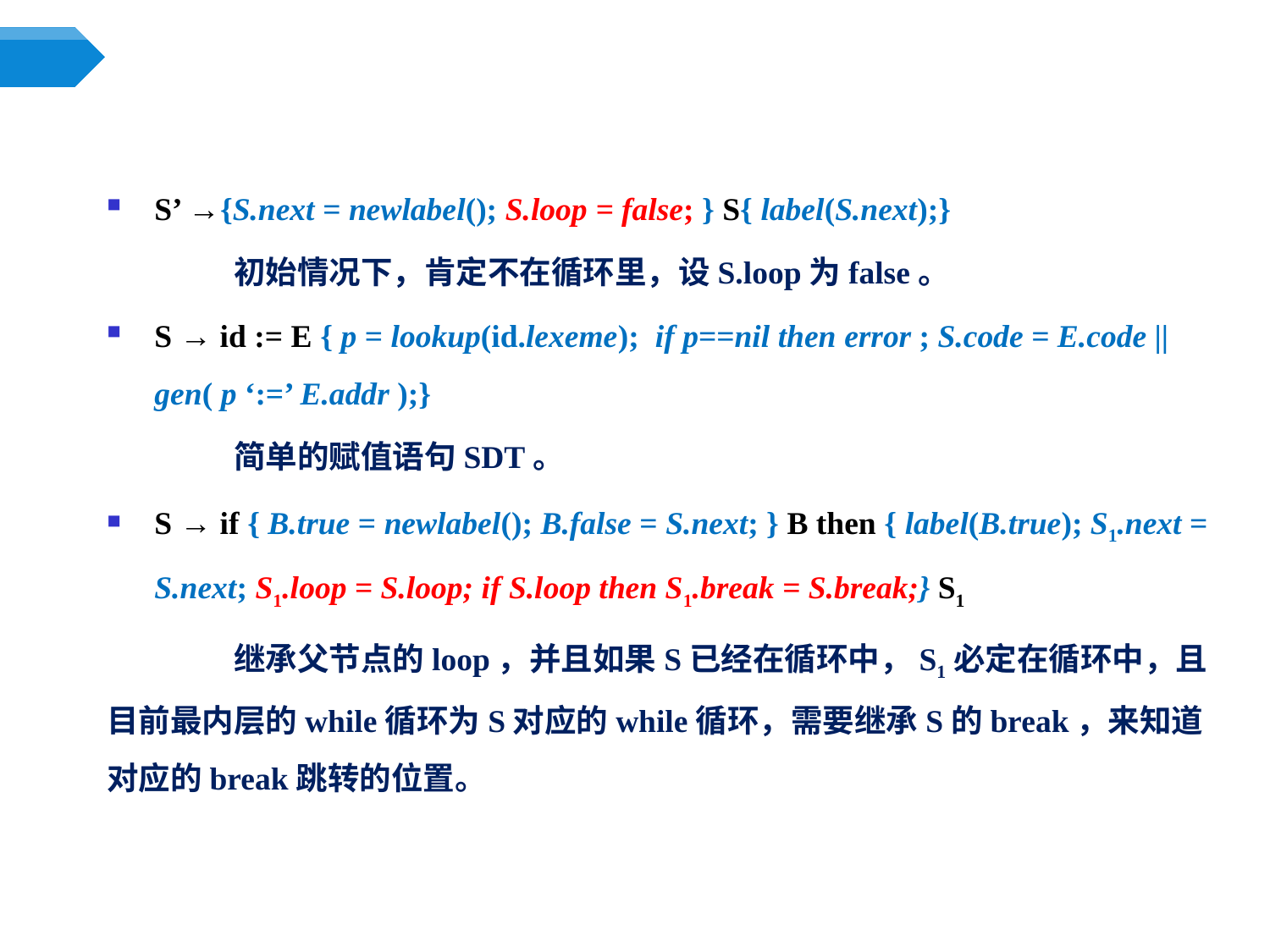

S’ →{S.next = newlabel(); S.loop = false; } S{ label(S.next);}
	初始情况下，肯定不在循环里，设S.loop为false。
S → id := E { p = lookup(id.lexeme);  if p==nil then error ; S.code = E.code || gen( p ‘:=’ E.addr );}
	简单的赋值语句SDT。
S → if { B.true = newlabel(); B.false = S.next; } B then { label(B.true); S1.next = S.next; S1.loop = S.loop; if S.loop then S1.break = S.break;} S1
	继承父节点的loop，并且如果S已经在循环中，S1必定在循环中，且目前最内层的while循环为S对应的while循环，需要继承S的break，来知道对应的break跳转的位置。